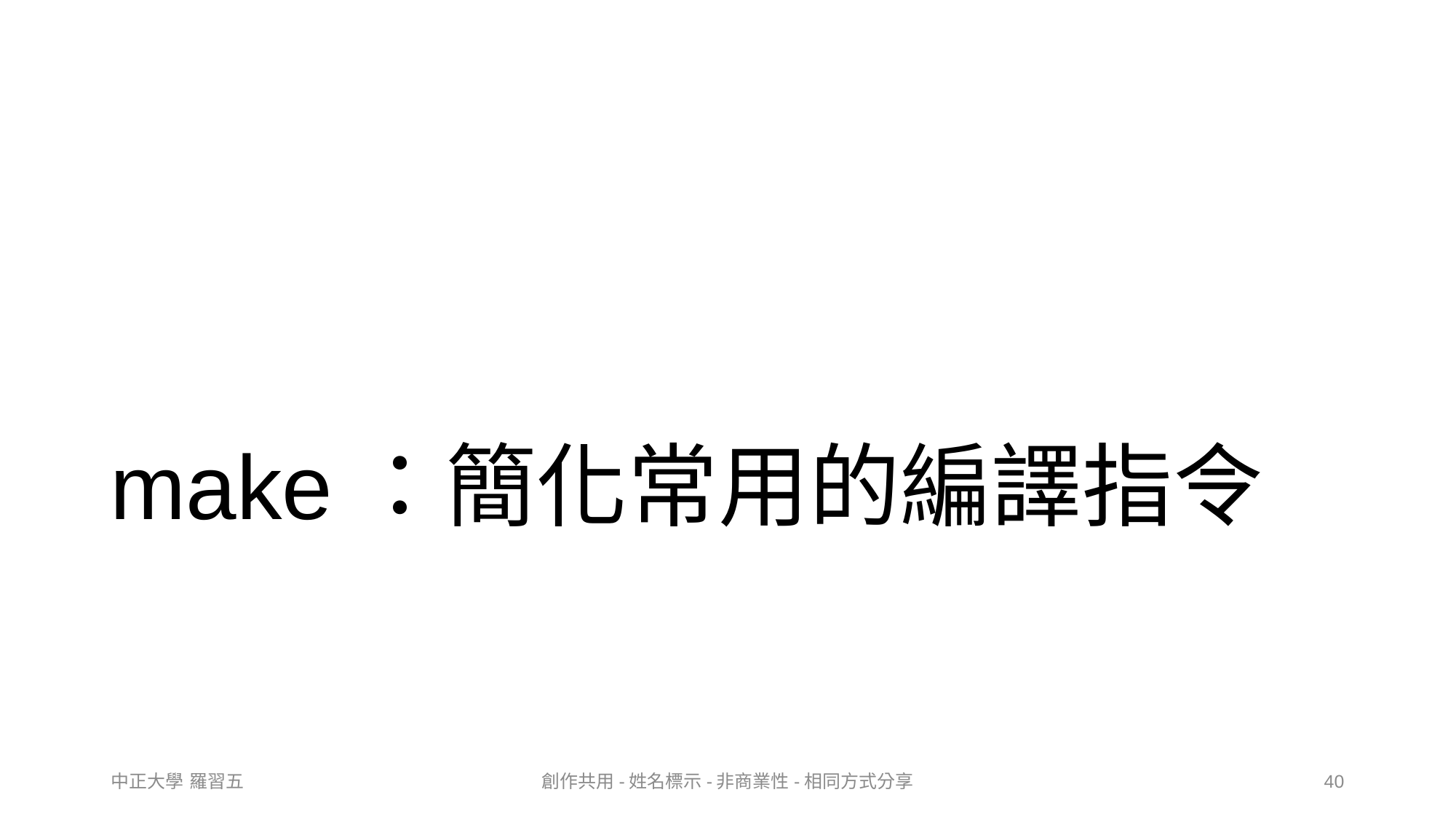

# make：簡化常用的編譯指令

中正大學 羅習五
創作共用-姓名標示-非商業性-相同方式分享
40